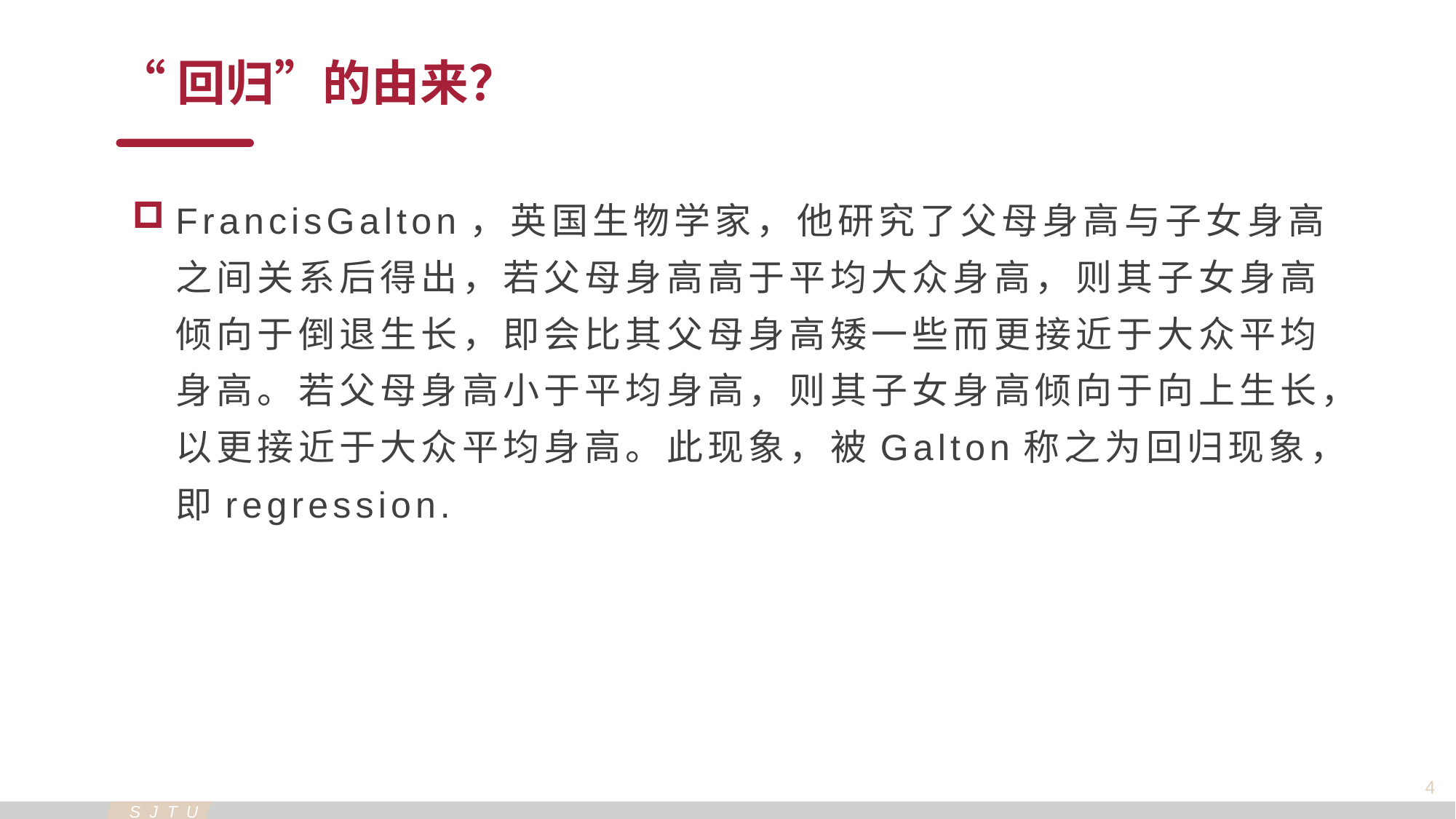

“回归”的由来？
FrancisGalton，英国生物学家，他研究了父母身高与子女身高之间关系后得出，若父母身高高于平均大众身高，则其子女身高倾向于倒退生长，即会比其父母身高矮一些而更接近于大众平均身高。若父母身高小于平均身高，则其子女身高倾向于向上生长，以更接近于大众平均身高。此现象，被Galton称之为回归现象，即regression.
4